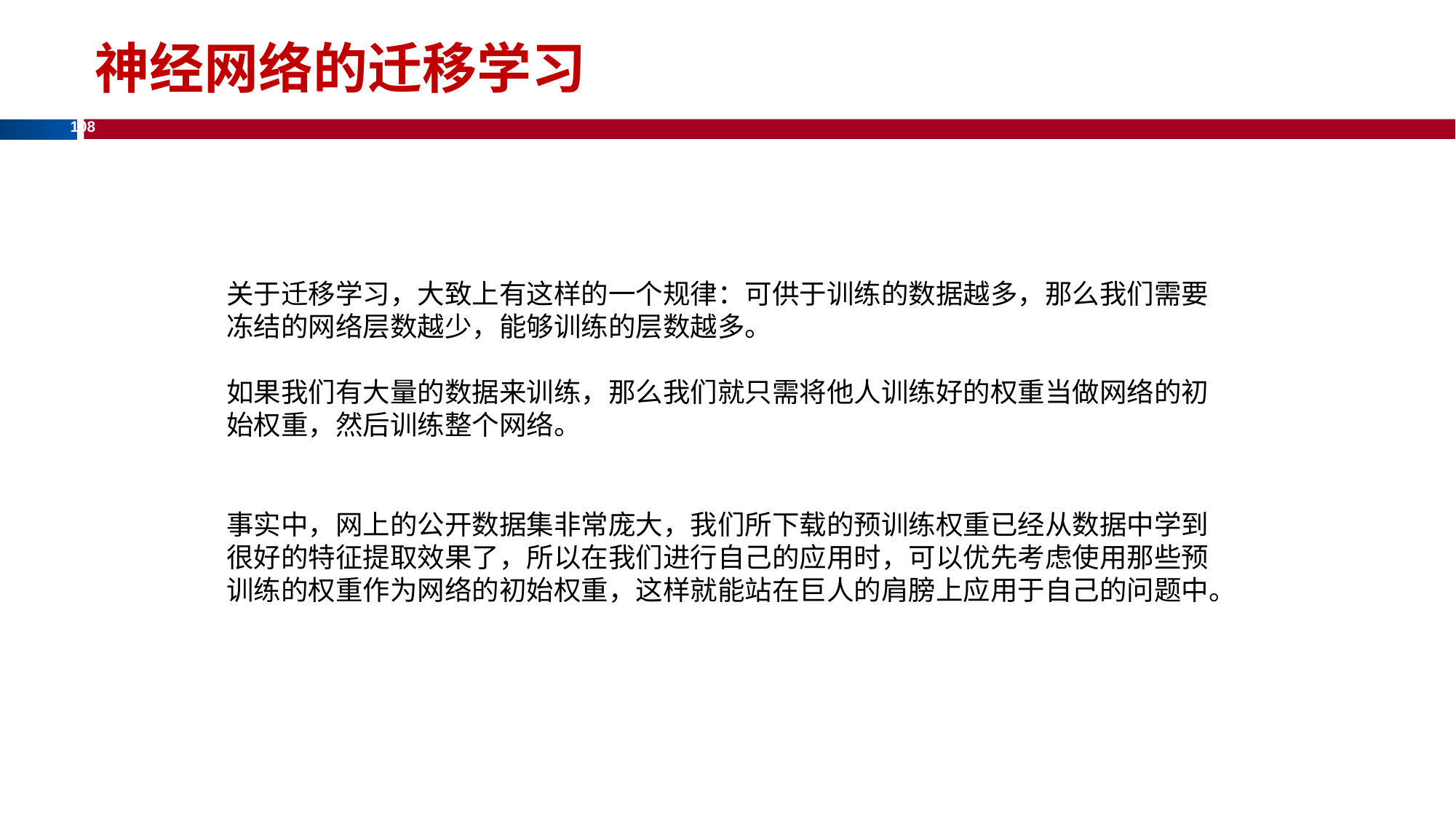

神经网络的迁移学习
关于迁移学习，大致上有这样的一个规律：可供于训练的数据越多，那么我们需要冻结的网络层数越少，能够训练的层数越多。

如果我们有大量的数据来训练，那么我们就只需将他人训练好的权重当做网络的初始权重，然后训练整个网络。
事实中，网上的公开数据集非常庞大，我们所下载的预训练权重已经从数据中学到很好的特征提取效果了，所以在我们进行自己的应用时，可以优先考虑使用那些预训练的权重作为网络的初始权重，这样就能站在巨人的肩膀上应用于自己的问题中。